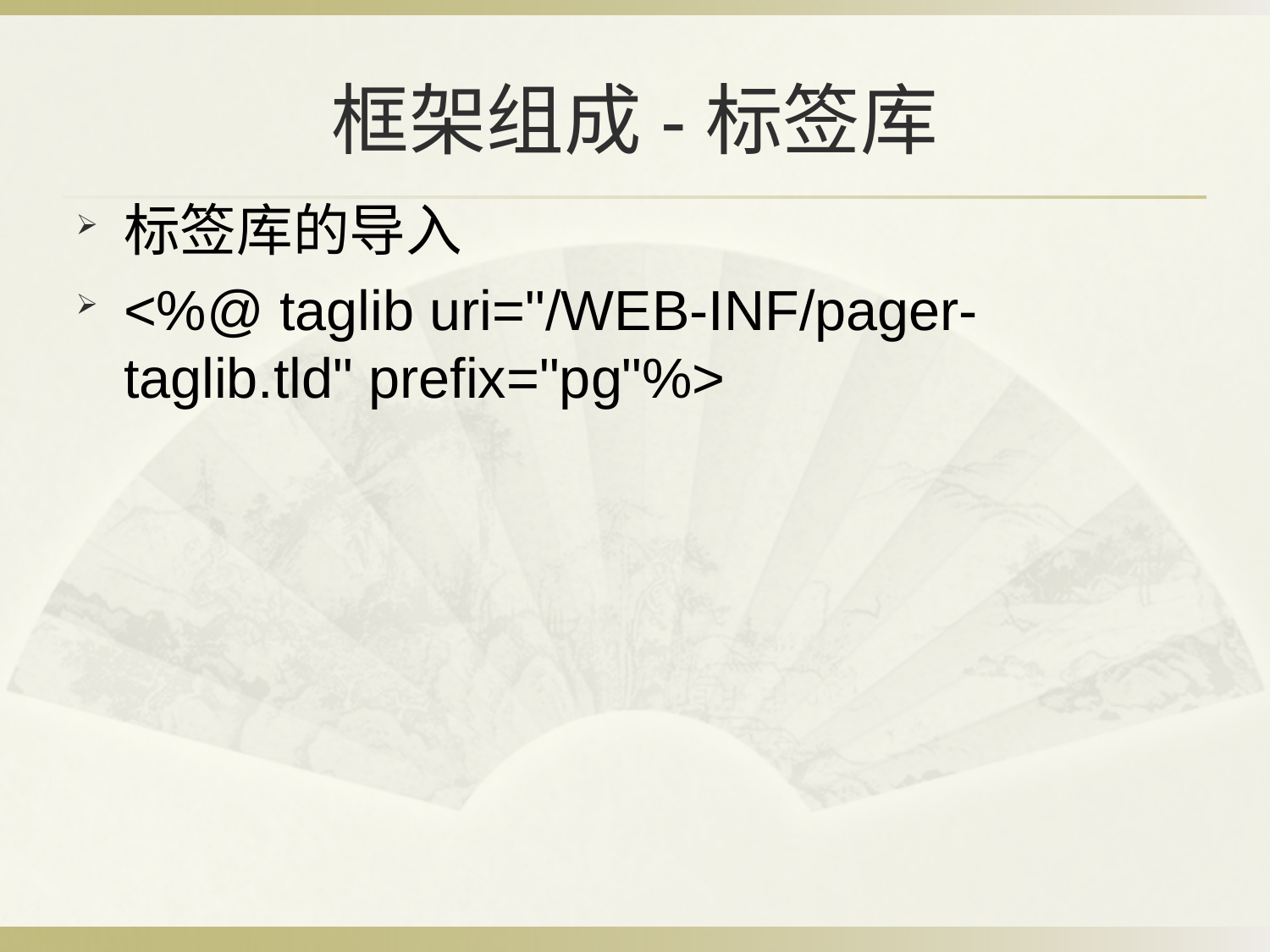

# 框架组成-标签库
标签库的导入
<%@ taglib uri="/WEB-INF/pager-taglib.tld" prefix="pg"%>